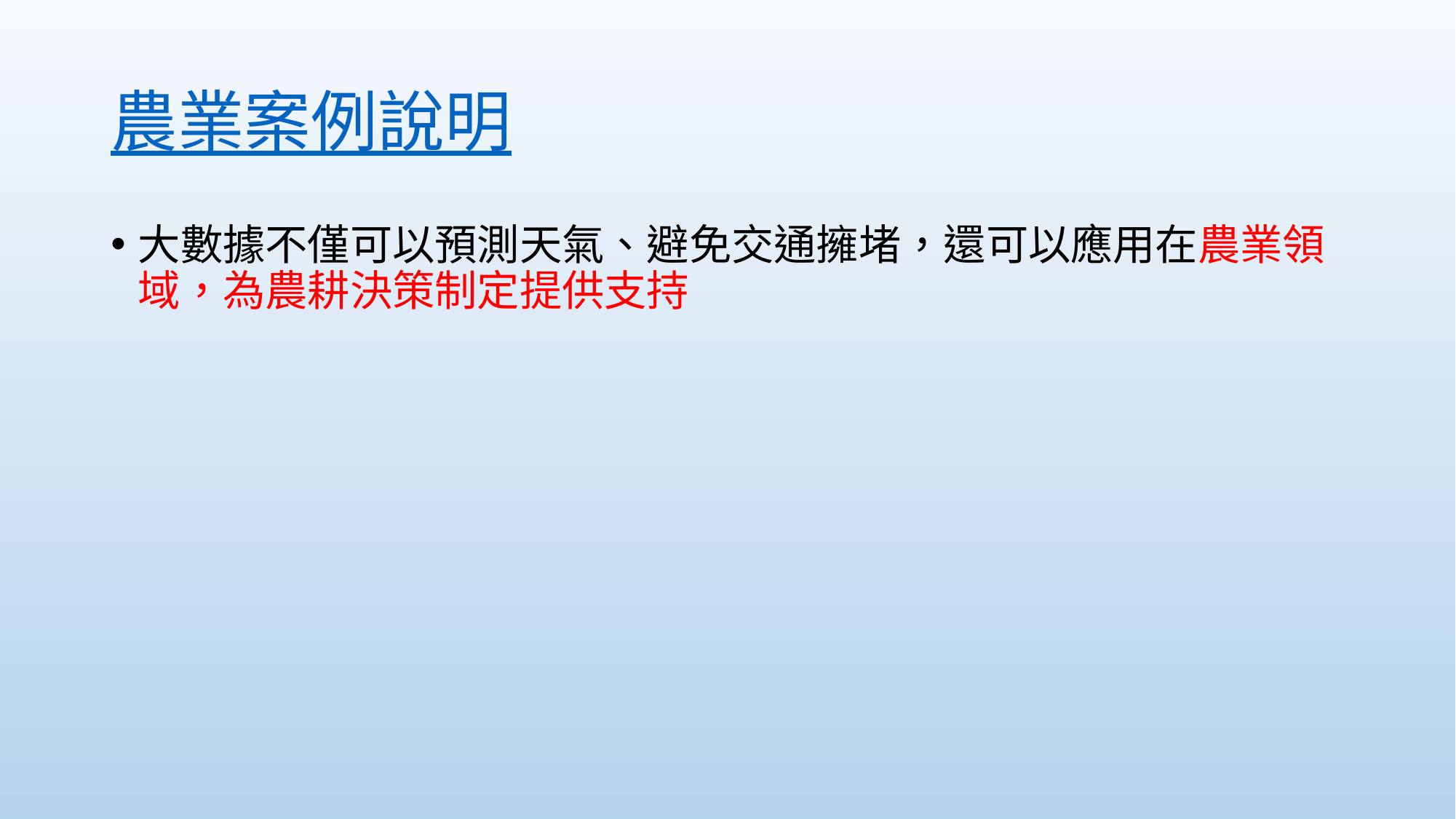

# 農業案例說明
大數據不僅可以預測天氣、避免交通擁堵，還可以應用在農業領域，為農耕決策制定提供支持